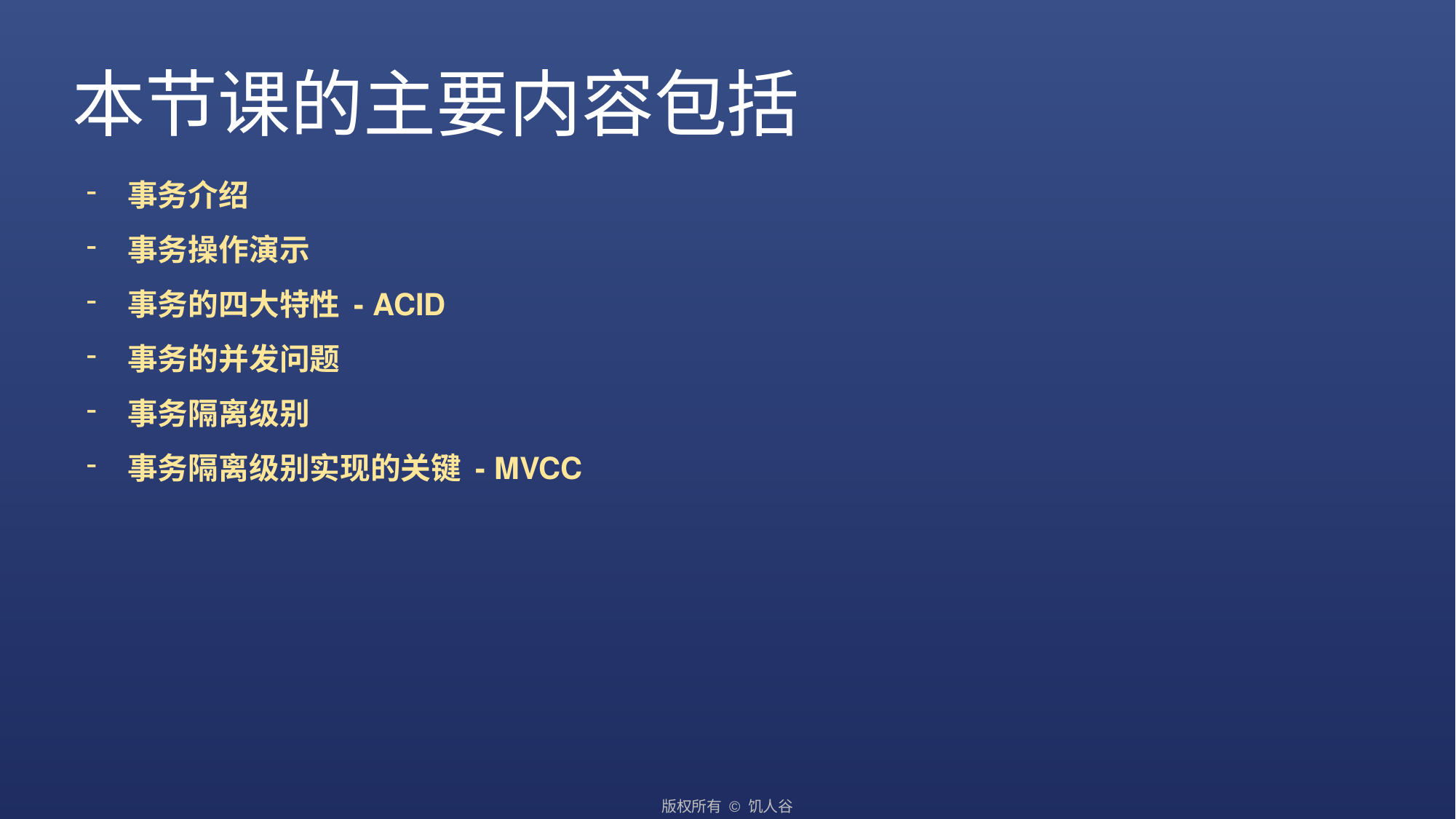

本节课的主要内容包括
事务介绍
事务操作演示
事务的四大特性 - ACID
事务的并发问题
事务隔离级别
事务隔离级别实现的关键 - MVCC